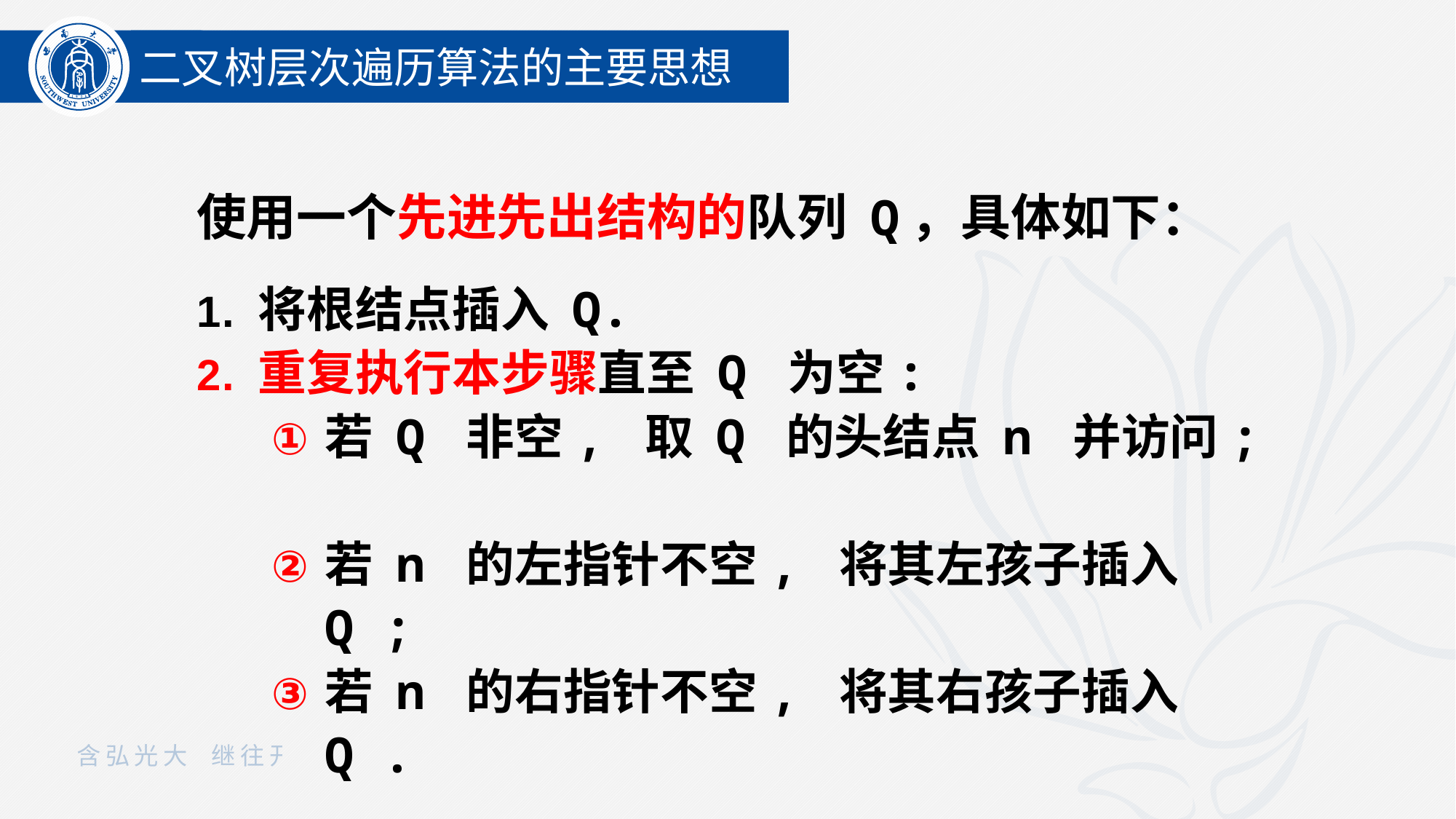

二叉树层次遍历算法的主要思想
使用一个先进先出结构的队列 Q，具体如下：
将根结点插入 Q.
重复执行本步骤直至 Q 为空:
若 Q 非空, 取 Q 的头结点 n 并访问;
若 n 的左指针不空, 将其左孩子插入 Q ;
若 n 的右指针不空, 将其右孩子插入 Q .